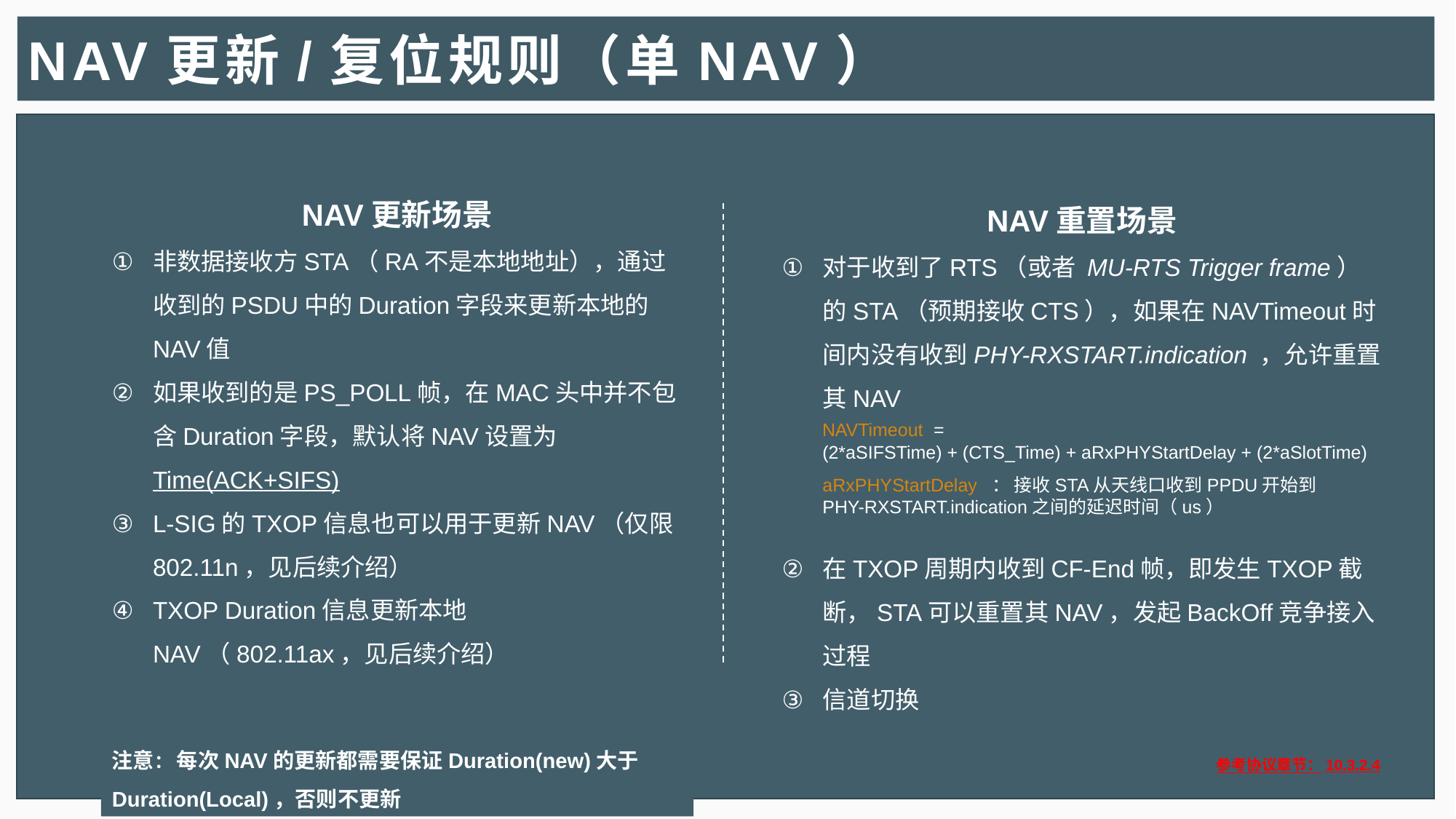

# NAV更新/复位规则（单NAV）

NAV更新场景
非数据接收方STA（RA不是本地地址），通过收到的PSDU中的Duration字段来更新本地的NAV值
如果收到的是PS_POLL帧，在MAC头中并不包含Duration字段，默认将NAV设置为Time(ACK+SIFS)
L-SIG的TXOP信息也可以用于更新NAV（仅限802.11n，见后续介绍）
TXOP Duration信息更新本地NAV（802.11ax，见后续介绍）

注意： 每次NAV的更新都需要保证Duration(new)大于Duration(Local)，否则不更新
NAV重置场景
对于收到了RTS（或者 MU-RTS Trigger frame）的STA（预期接收CTS），如果在NAVTimeout时间内没有收到PHY-RXSTART.indication ，允许重置其NAV
      NAVTimeout  =
        (2*aSIFSTime) + (CTS_Time) + aRxPHYStartDelay + (2*aSlotTime)
        aRxPHYStartDelay  ： 接收STA从天线口收到PPDU开始到
        PHY-RXSTART.indication之间的延迟时间（us）

在TXOP周期内收到CF-End帧，即发生TXOP截断，STA可以重置其NAV，发起BackOff竞争接入过程
信道切换
参考协议章节：10.3.2.4